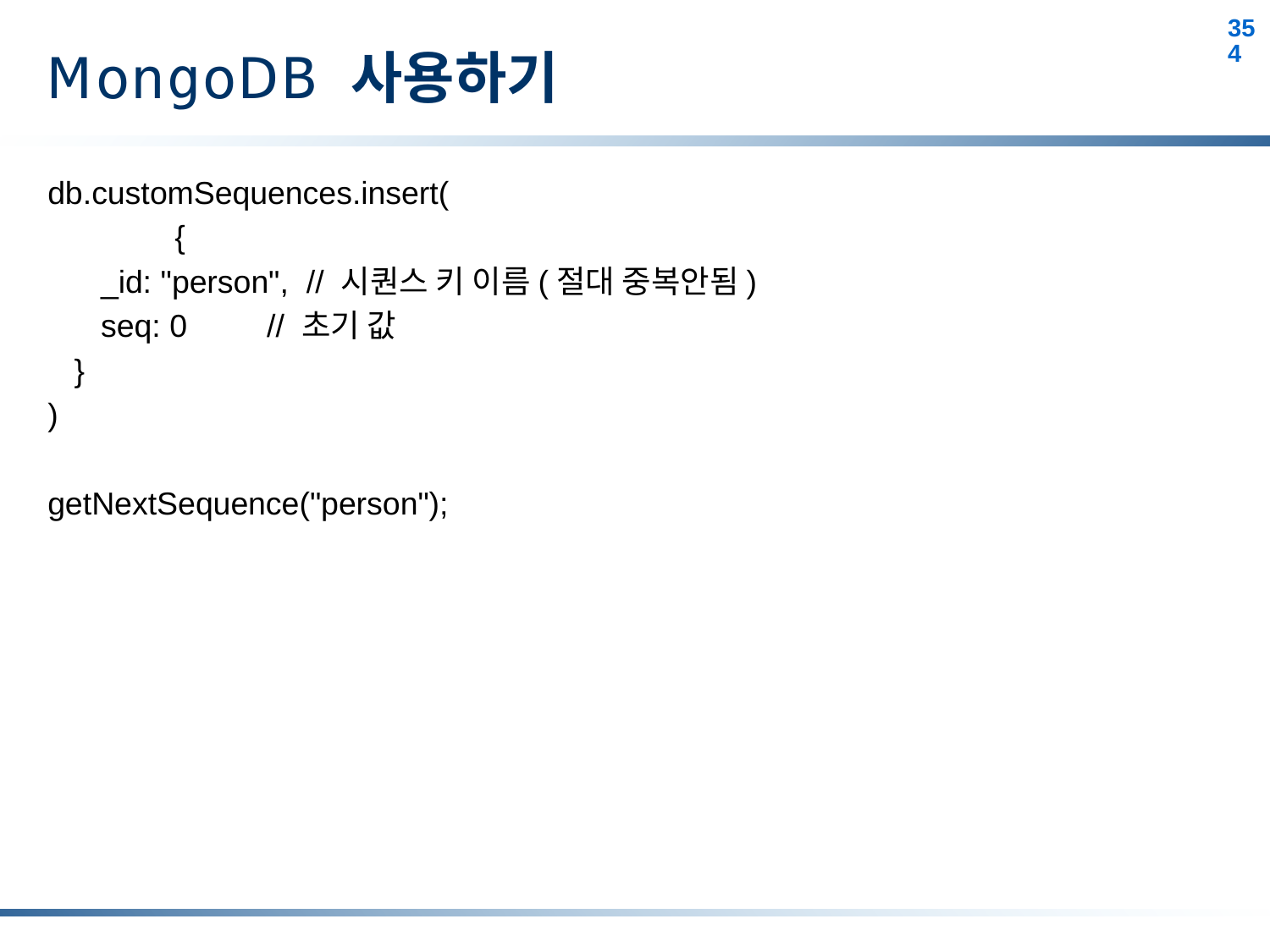

# MongoDB 사용하기
db.customSequences.insert(
	{
      _id: "person",  // 시퀀스 키 이름(절대 중복안됨)
      seq: 0         // 초기 값
   }
)

getNextSequence("person");